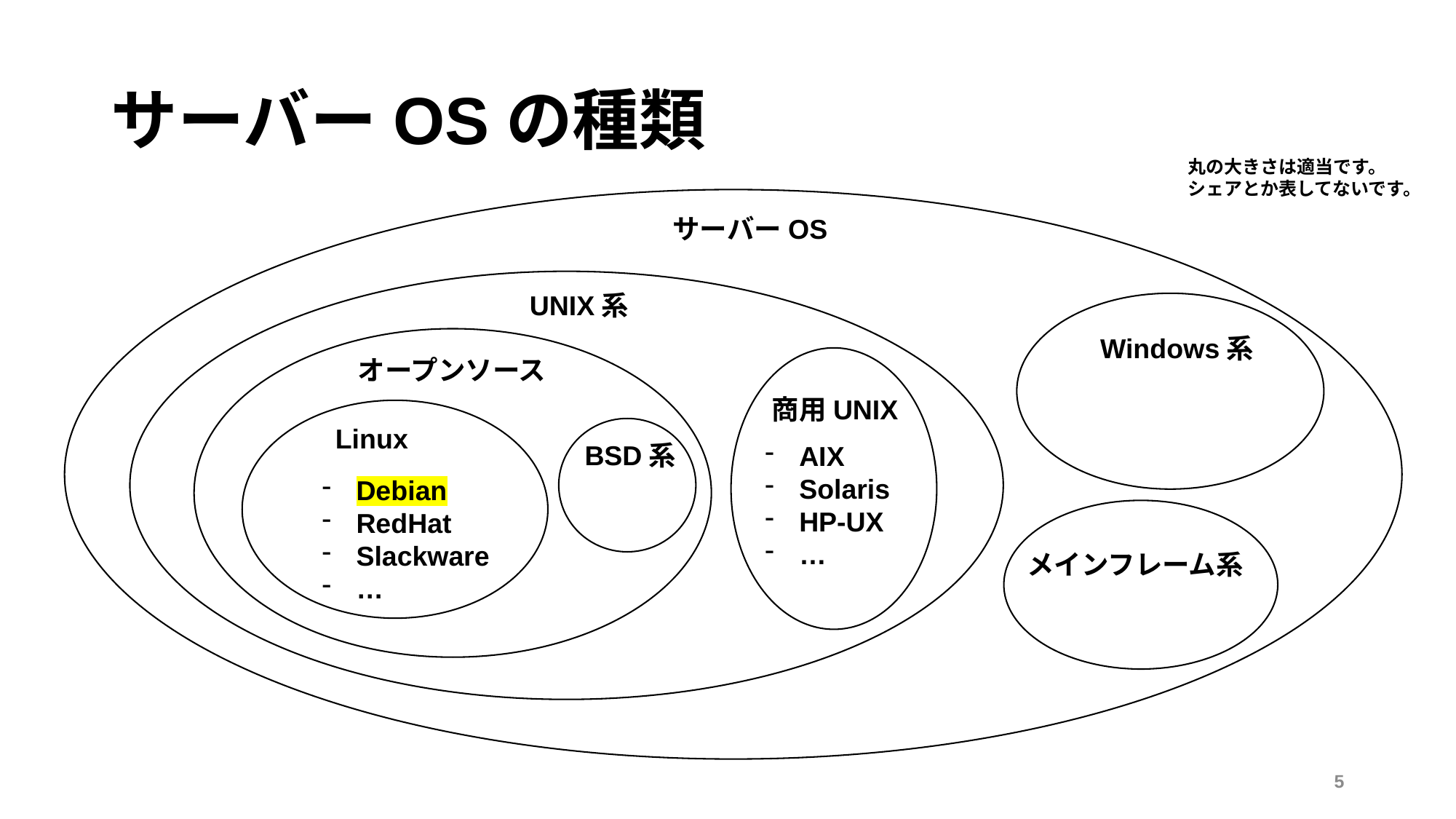

# サーバーOSの種類
丸の大きさは適当です。
シェアとか表してないです。

サーバーOS

UNIX系

Windows系

オープンソース

商用UNIX

Linux

BSD系
AIX
Solaris
HP-UX
…
Debian
RedHat
Slackware
…

メインフレーム系
5